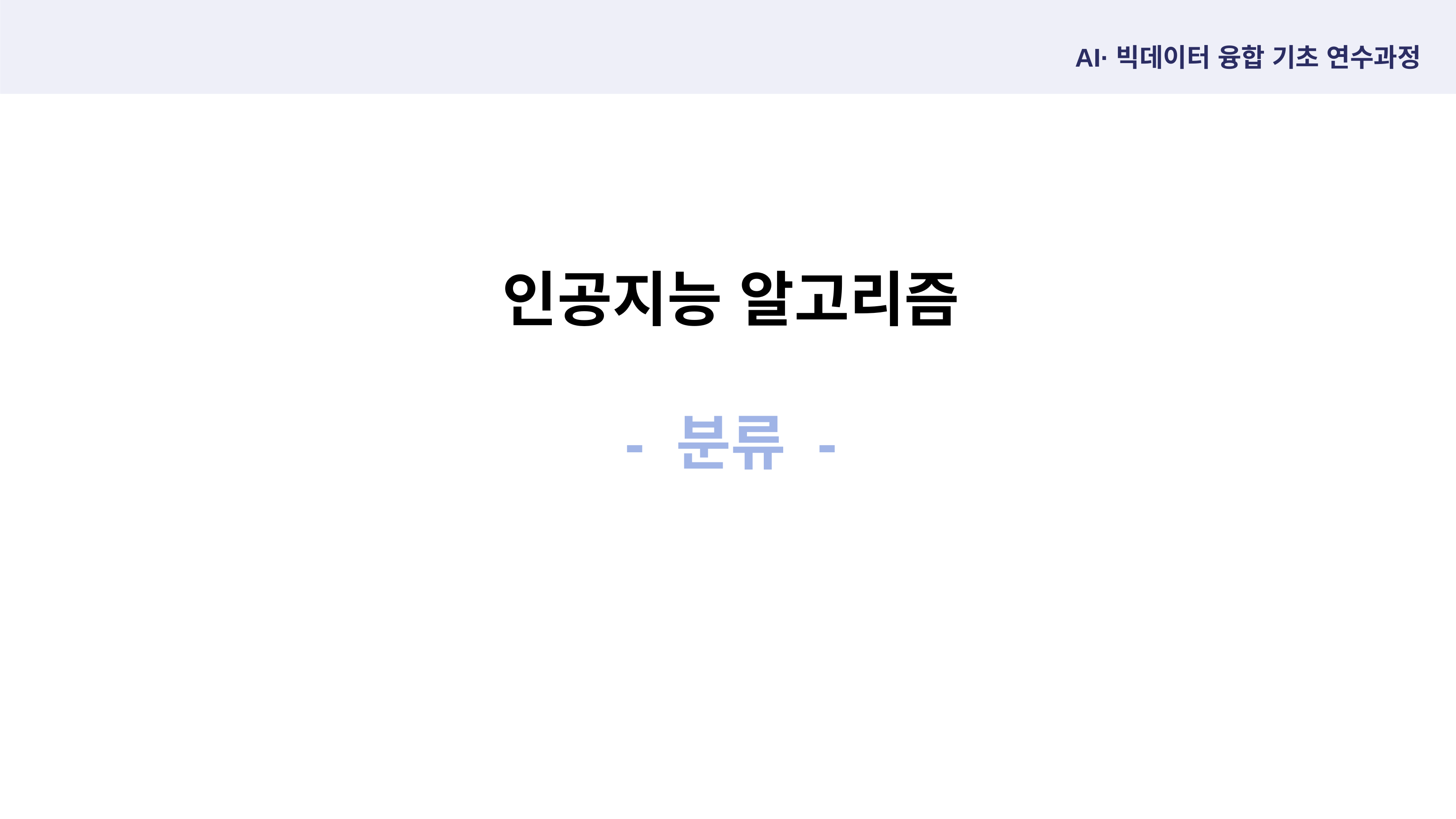

AI·빅데이터 융합 기초 연수과정
인공지능 알고리즘
- 분류 -